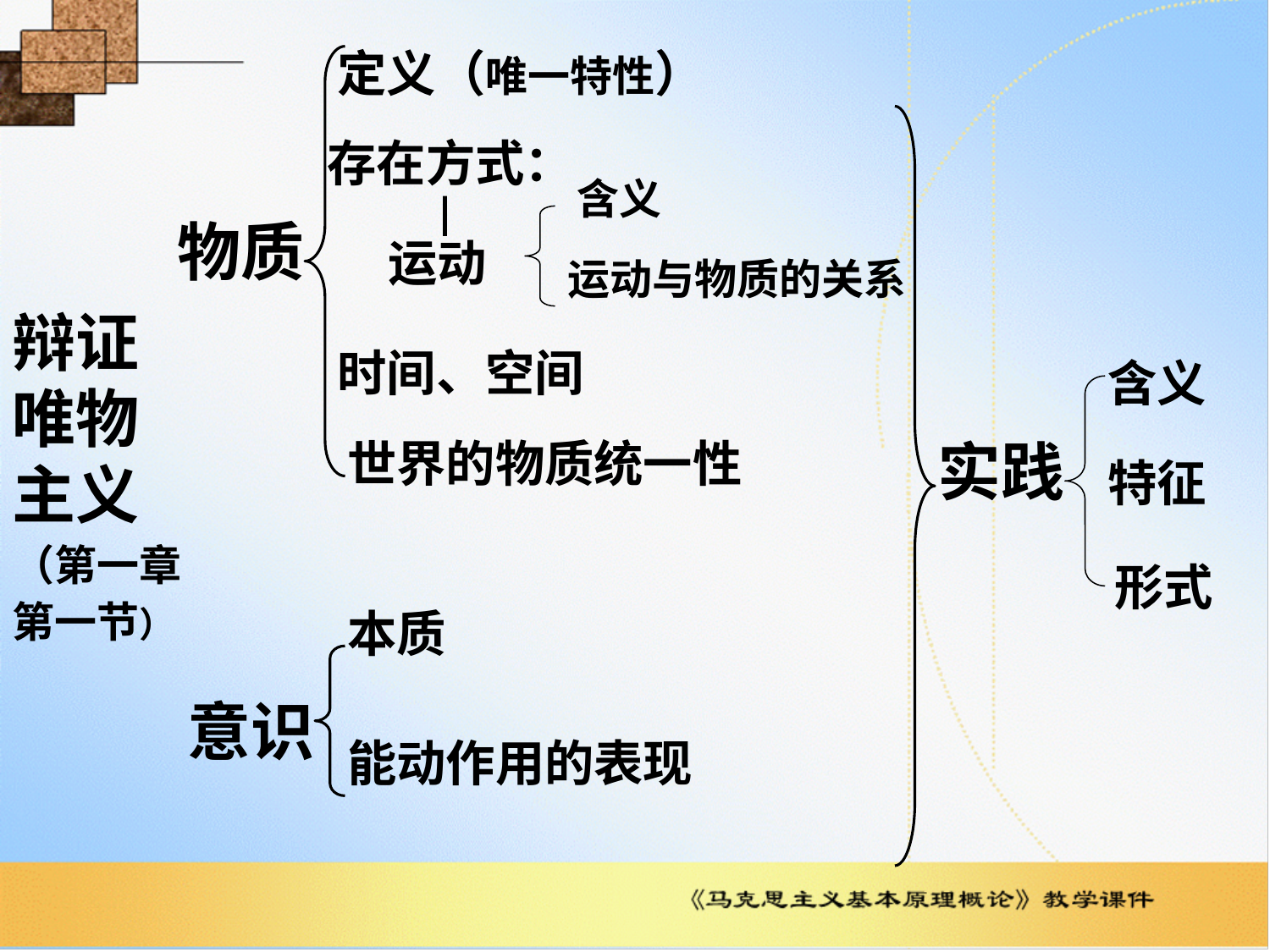

定义（唯一特性）

存在方式：
含义

物质

运动
运动与物质的关系
辩证唯物主义
时间、空间
含义

    形式
世界的物质统一性
实践

特征
（第一章
第一节）
本质

意识
能动作用的表现